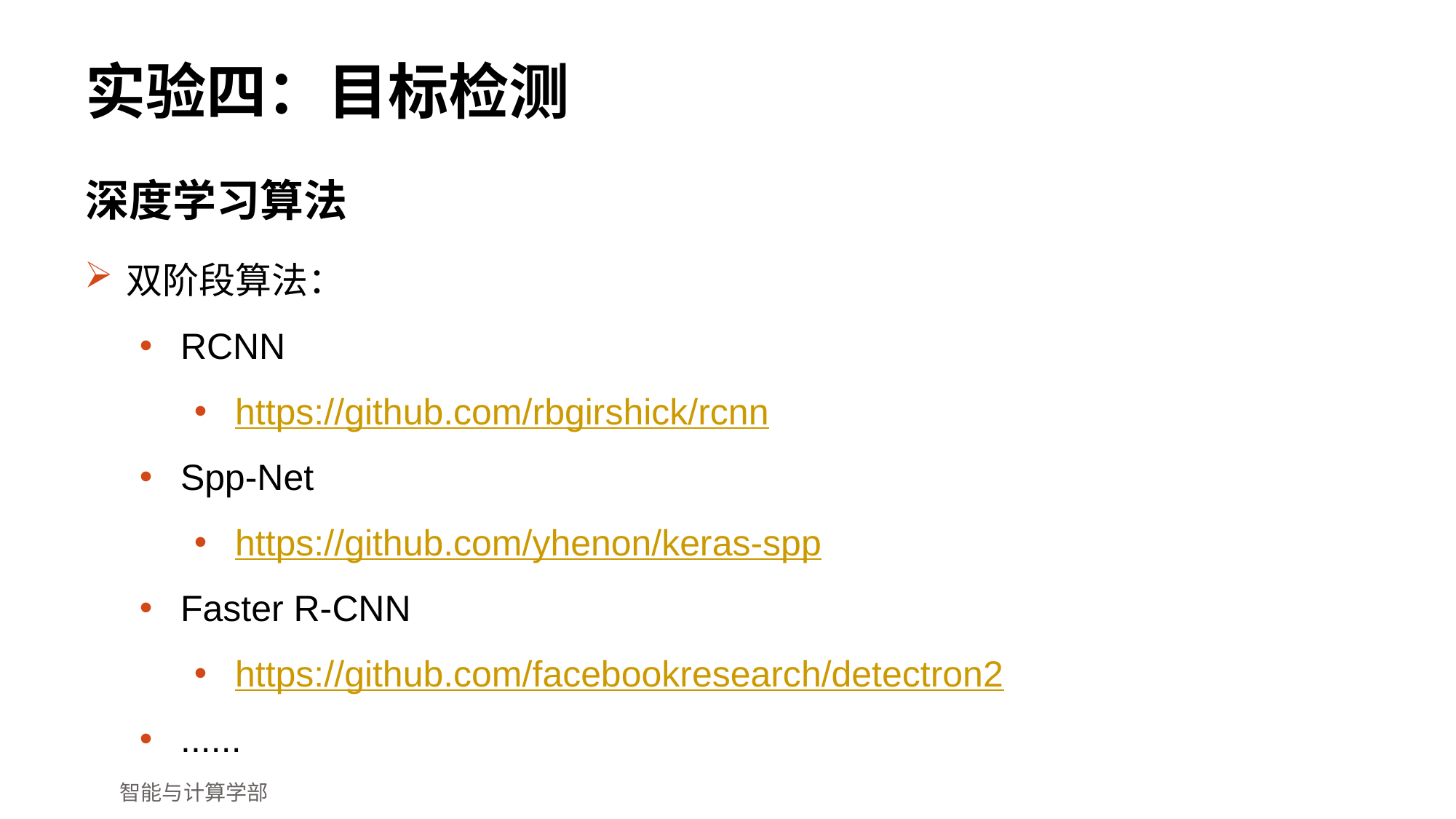

# 实验四：目标检测
深度学习算法
双阶段算法：
RCNN
https://github.com/rbgirshick/rcnn
Spp-Net
https://github.com/yhenon/keras-spp
Faster R-CNN
https://github.com/facebookresearch/detectron2
......

37
智能与计算学部